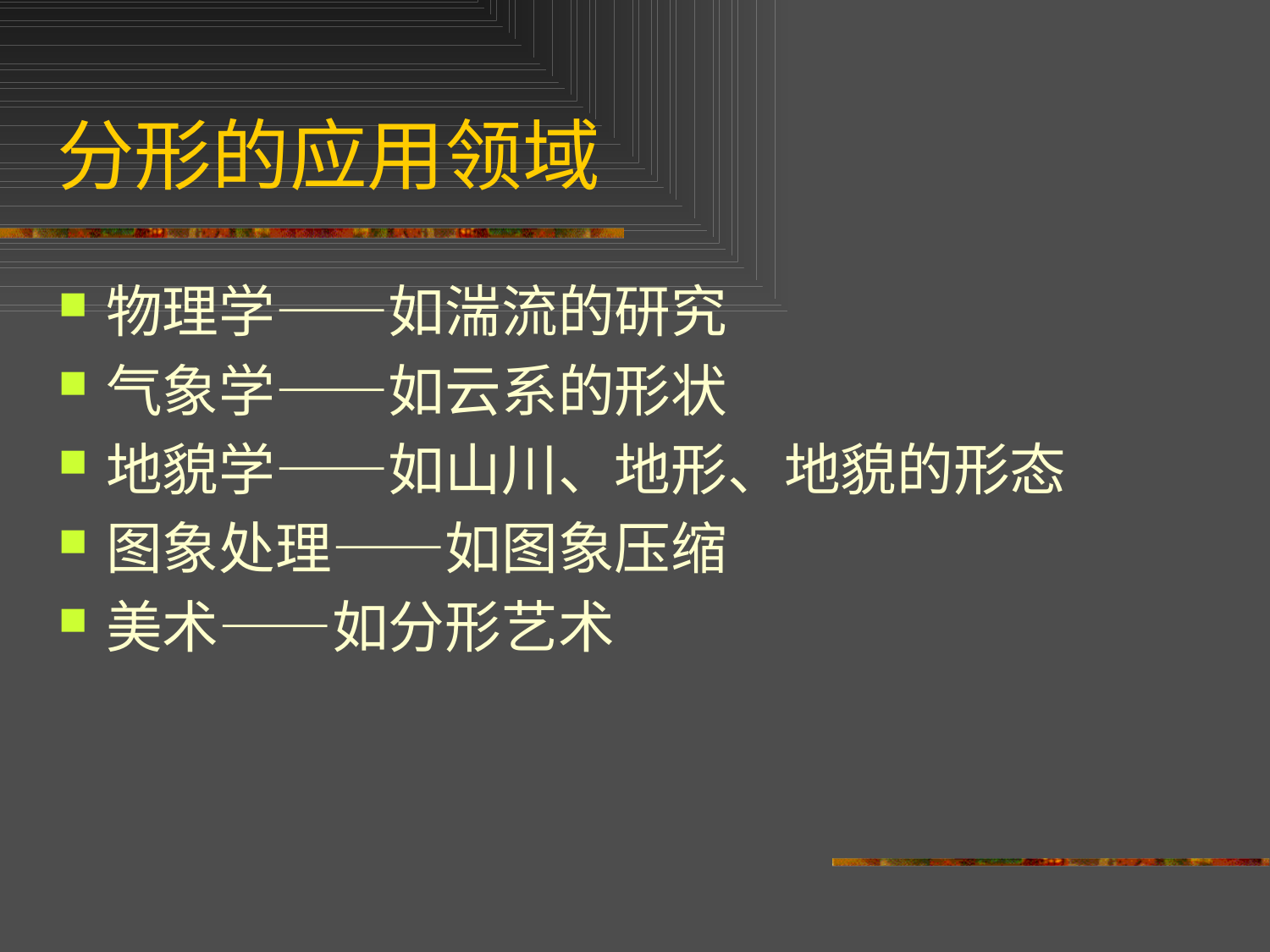

# 分形的应用领域
物理学——如湍流的研究
气象学——如云系的形状
地貌学——如山川、地形、地貌的形态
图象处理——如图象压缩
美术——如分形艺术